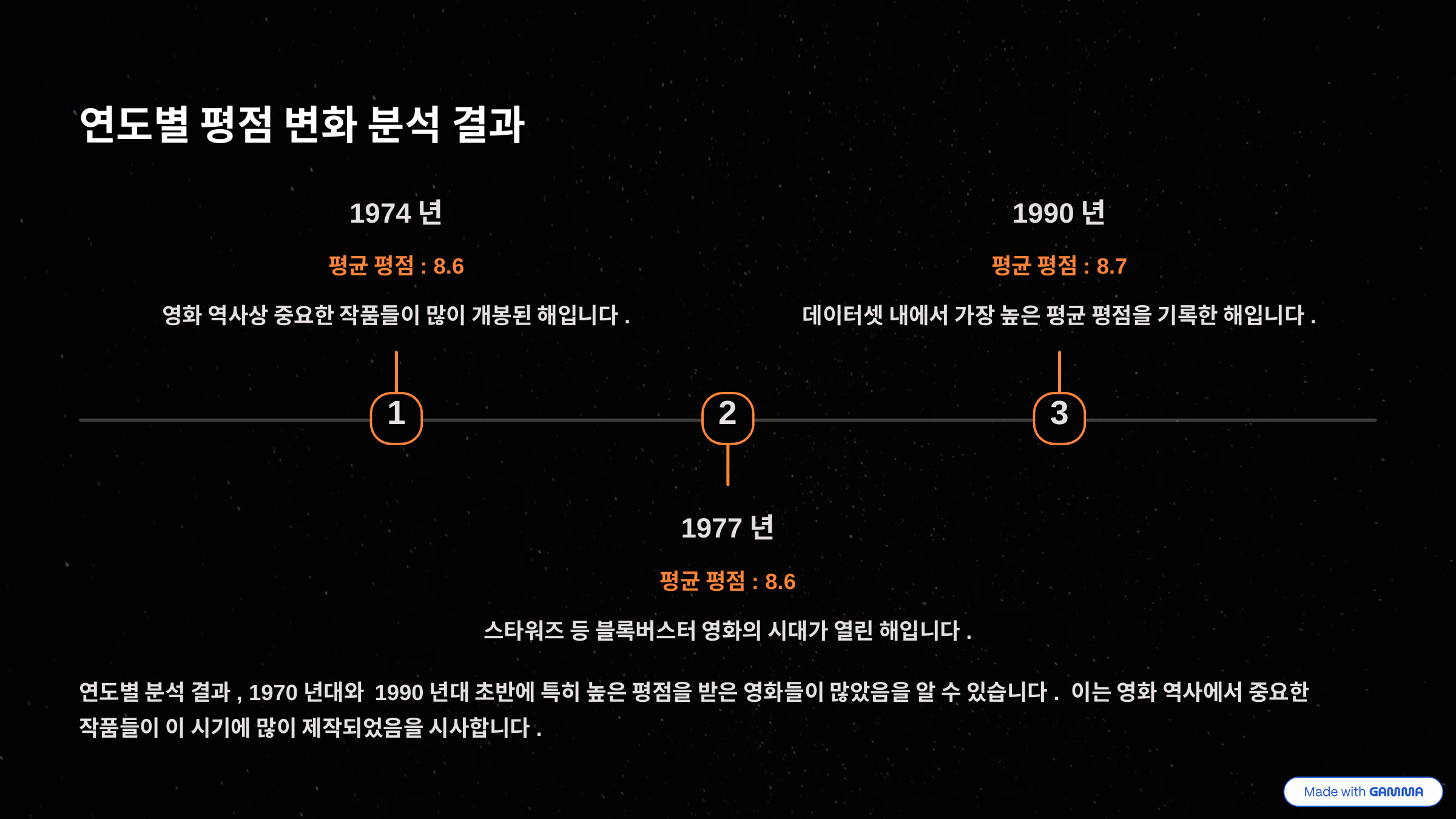

연도별 평점 변화 분석 결과
1974년
1990년
평균 평점: 8.6
평균 평점: 8.7
영화 역사상 중요한 작품들이 많이 개봉된 해입니다.
데이터셋 내에서 가장 높은 평균 평점을 기록한 해입니다.

1
2
3

1977년
평균 평점: 8.6
스타워즈 등 블록버스터 영화의 시대가 열린 해입니다.
연도별 분석 결과, 1970년대와 1990년대 초반에 특히 높은 평점을 받은 영화들이 많았음을 알 수 있습니다. 이는 영화 역사에서 중요한 작품들이 이 시기에 많이 제작되었음을 시사합니다.